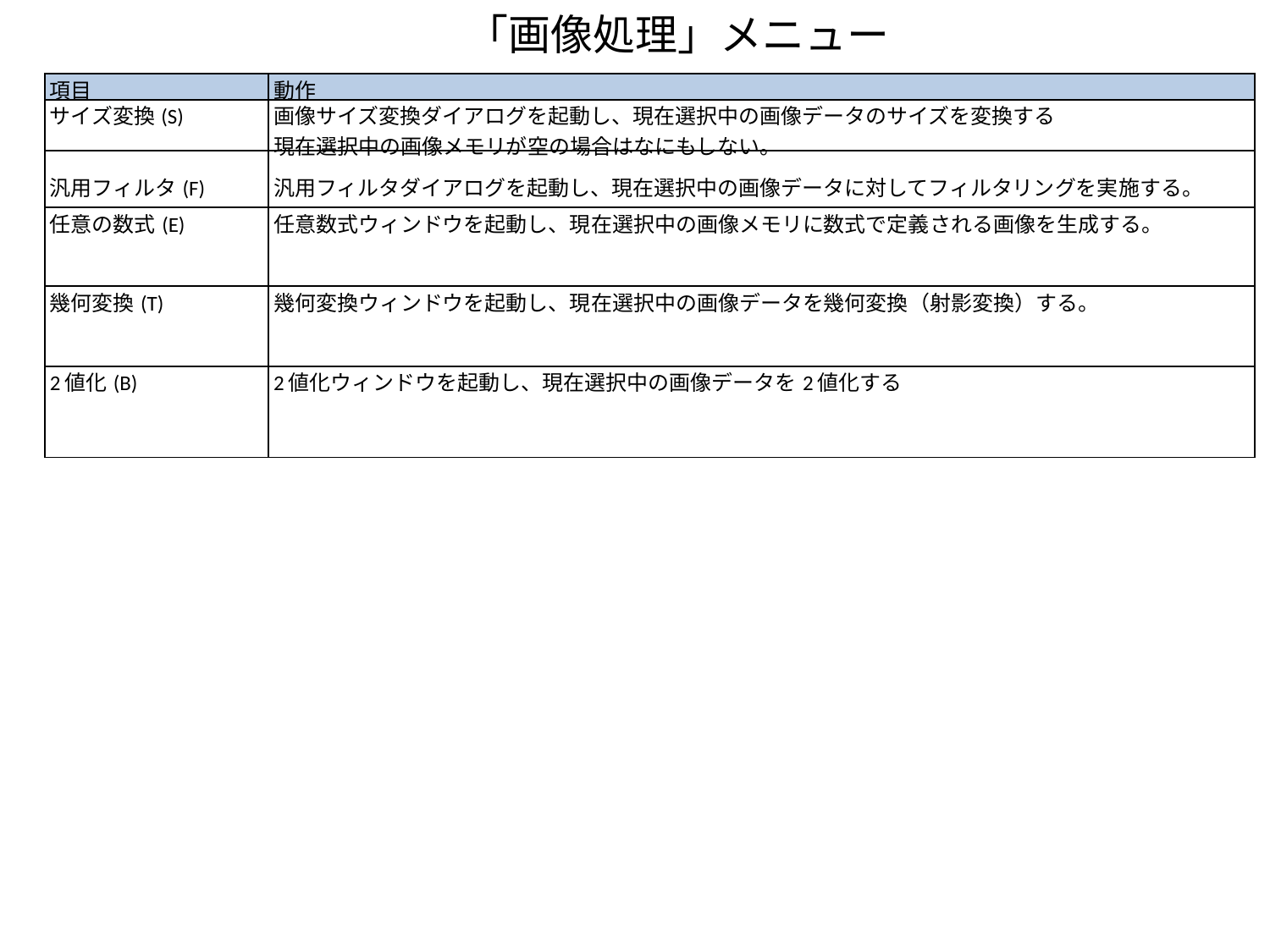

「画像処理」メニュー
| 項目 | 動作 |
| --- | --- |
| サイズ変換(S) | 画像サイズ変換ダイアログを起動し、現在選択中の画像データのサイズを変換する 現在選択中の画像メモリが空の場合はなにもしない。 |
| 汎用フィルタ(F) | 汎用フィルタダイアログを起動し、現在選択中の画像データに対してフィルタリングを実施する。 |
| 任意の数式(E) | 任意数式ウィンドウを起動し、現在選択中の画像メモリに数式で定義される画像を生成する。 |
| 幾何変換(T) | 幾何変換ウィンドウを起動し、現在選択中の画像データを幾何変換（射影変換）する。 |
| 2値化(B) | 2値化ウィンドウを起動し、現在選択中の画像データを2値化する |